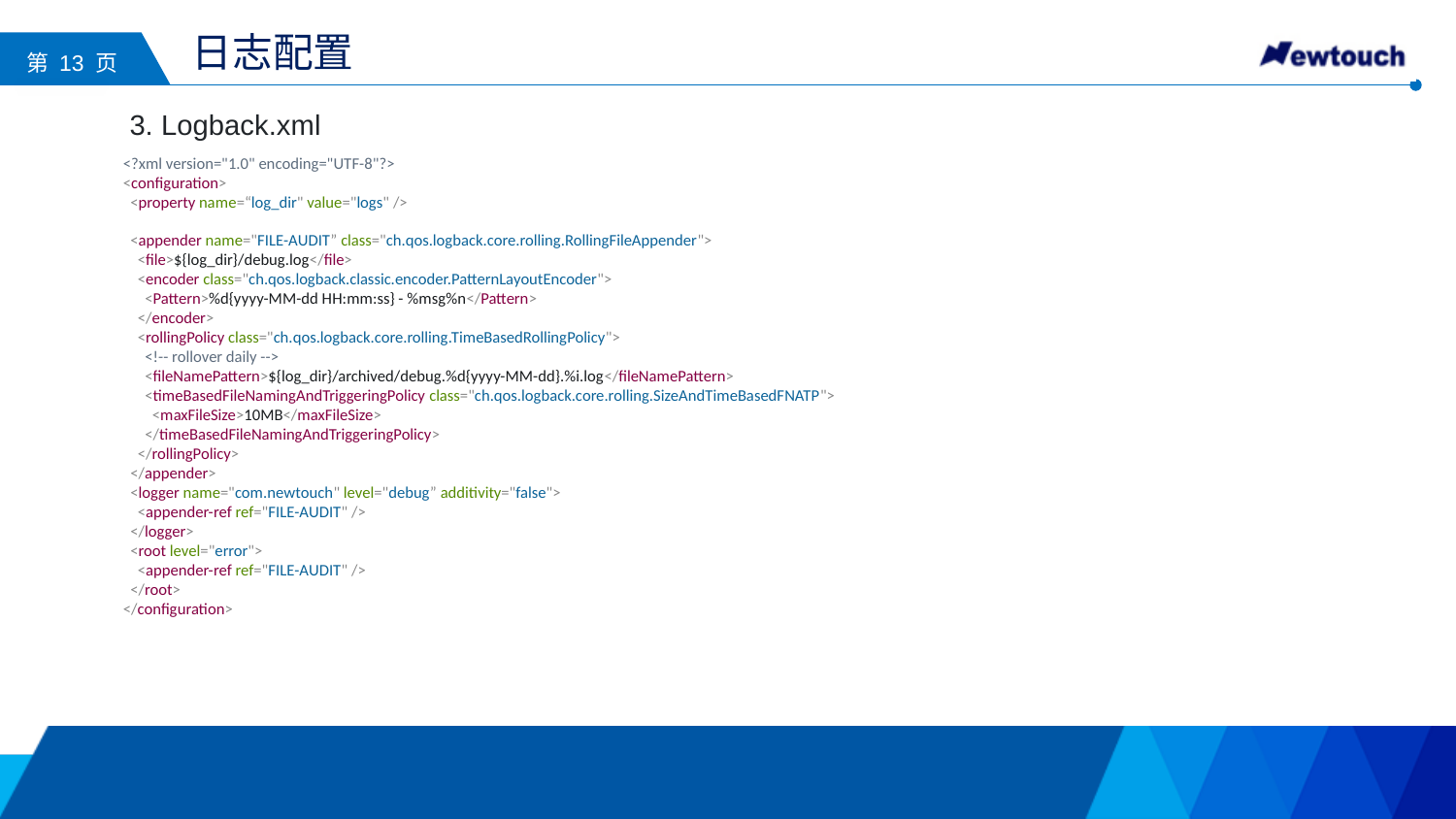

# 日志配置
3. Logback.xml
<?xml version="1.0" encoding="UTF-8"?>
<configuration>
  <property name=“log_dir" value="logs" />

  <appender name="FILE-AUDIT” class="ch.qos.logback.core.rolling.RollingFileAppender">
    <file>${log_dir}/debug.log</file>
    <encoder class="ch.qos.logback.classic.encoder.PatternLayoutEncoder">
      <Pattern>%d{yyyy-MM-dd HH:mm:ss} - %msg%n</Pattern>
    </encoder>
    <rollingPolicy class="ch.qos.logback.core.rolling.TimeBasedRollingPolicy">
      <!-- rollover daily -->
      <fileNamePattern>${log_dir}/archived/debug.%d{yyyy-MM-dd}.%i.log</fileNamePattern>
      <timeBasedFileNamingAndTriggeringPolicy class="ch.qos.logback.core.rolling.SizeAndTimeBasedFNATP">
        <maxFileSize>10MB</maxFileSize>
      </timeBasedFileNamingAndTriggeringPolicy>
    </rollingPolicy>
  </appender>
  <logger name="com.newtouch" level="debug” additivity="false">
    <appender-ref ref="FILE-AUDIT" />
  </logger>
  <root level="error">
    <appender-ref ref="FILE-AUDIT" />
  </root>
</configuration>